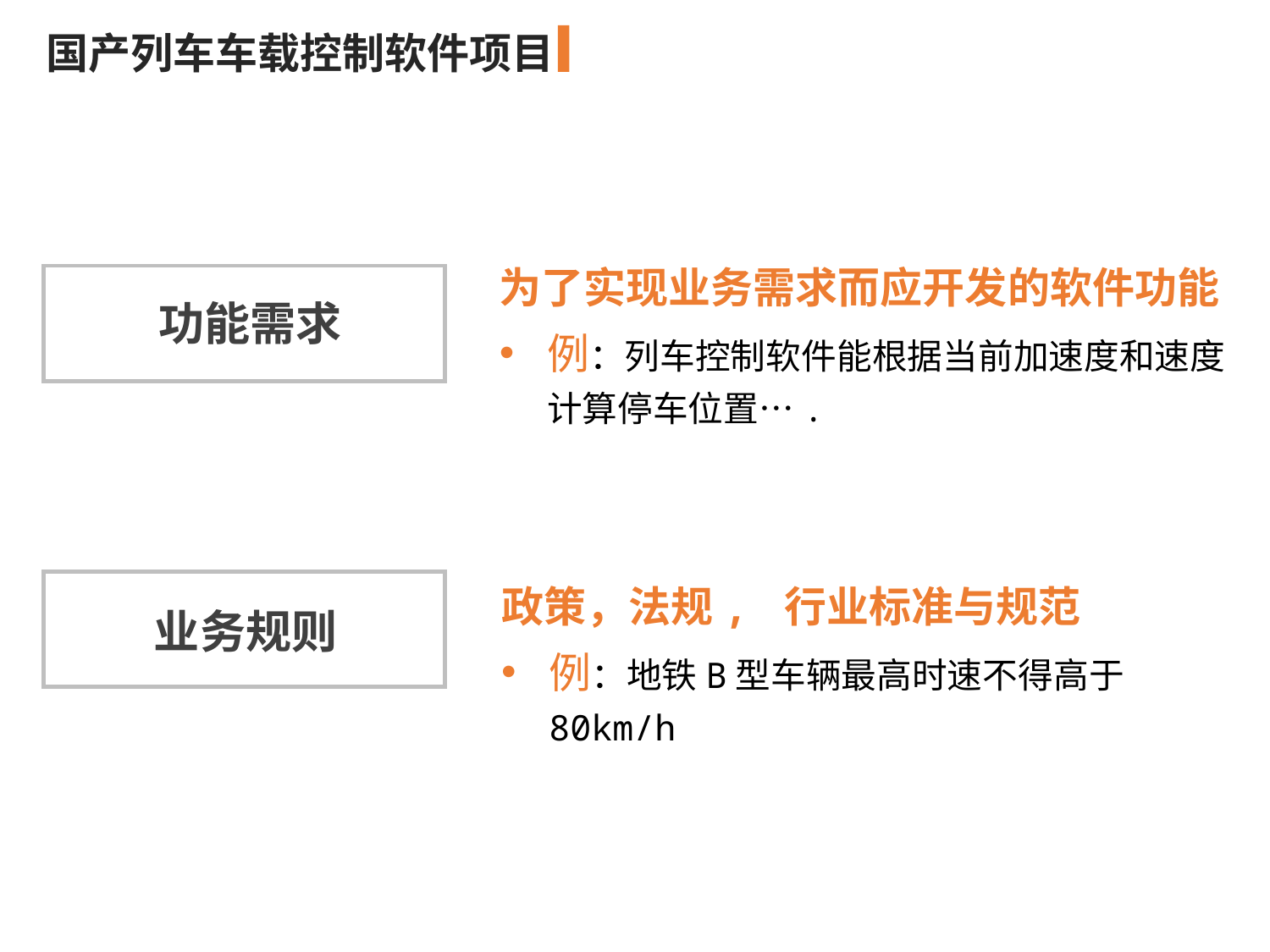

国产列车车载控制软件项目

为了实现业务需求而应开发的软件功能
例：列车控制软件能根据当前加速度和速度计算停车位置….

功能需求
政策，法规, 行业标准与规范
例：地铁B型车辆最高时速不得高于80km/h

业务规则